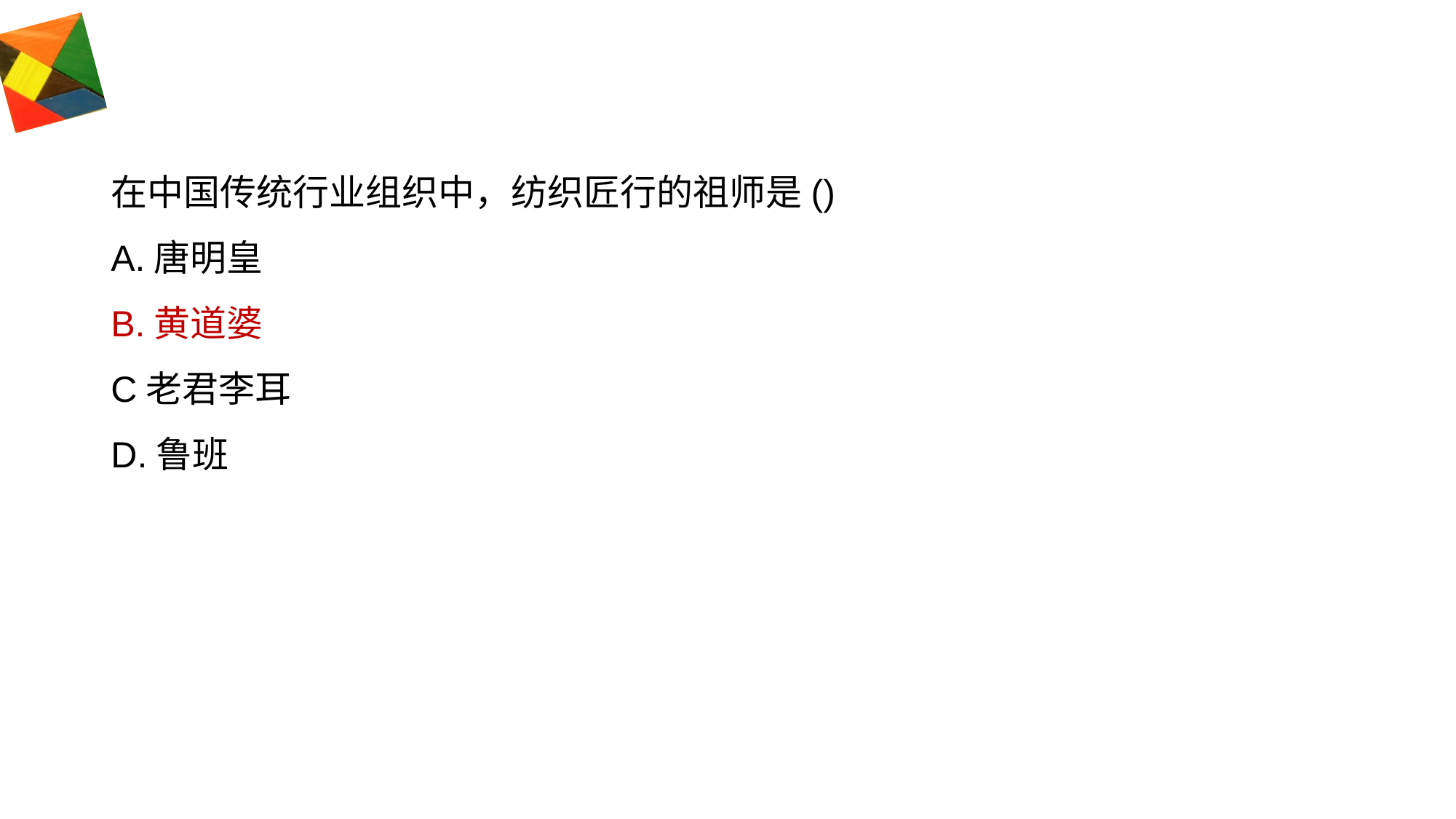

#
在中国传统行业组织中，纺织匠行的祖师是()
A.唐明皇
B.黄道婆
C老君李耳
D.鲁班
144